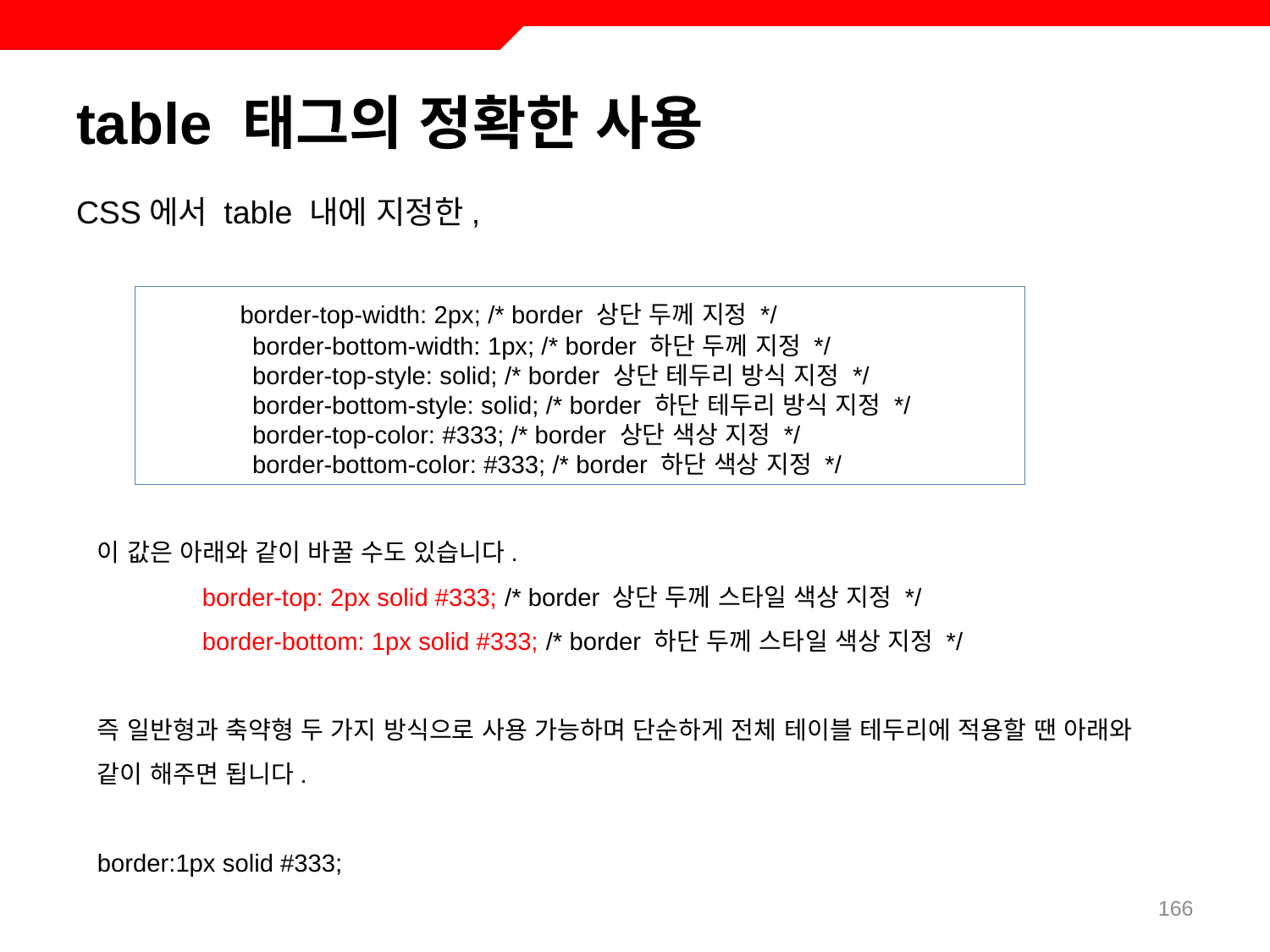

# table 태그의 정확한 사용
CSS에서 table 내에 지정한,
　      border-top-width: 2px; /* border 상단 두께 지정 */
　　　　border-bottom-width: 1px; /* border 하단 두께 지정 */
　　　　border-top-style: solid; /* border 상단 테두리 방식 지정 */
　　　　border-bottom-style: solid; /* border 하단 테두리 방식 지정 */
　　　　border-top-color: #333; /* border 상단 색상 지정 */
　　　　border-bottom-color: #333; /* border 하단 색상 지정 */
이 값은 아래와 같이 바꿀 수도 있습니다.
　　　　border-top: 2px solid #333; /* border 상단 두께 스타일 색상 지정 */
　　　　border-bottom: 1px solid #333; /* border 하단 두께 스타일 색상 지정 */

즉 일반형과 축약형 두 가지 방식으로 사용 가능하며 단순하게 전체 테이블 테두리에 적용할 땐 아래와 같이 해주면 됩니다.

border:1px solid #333;
166